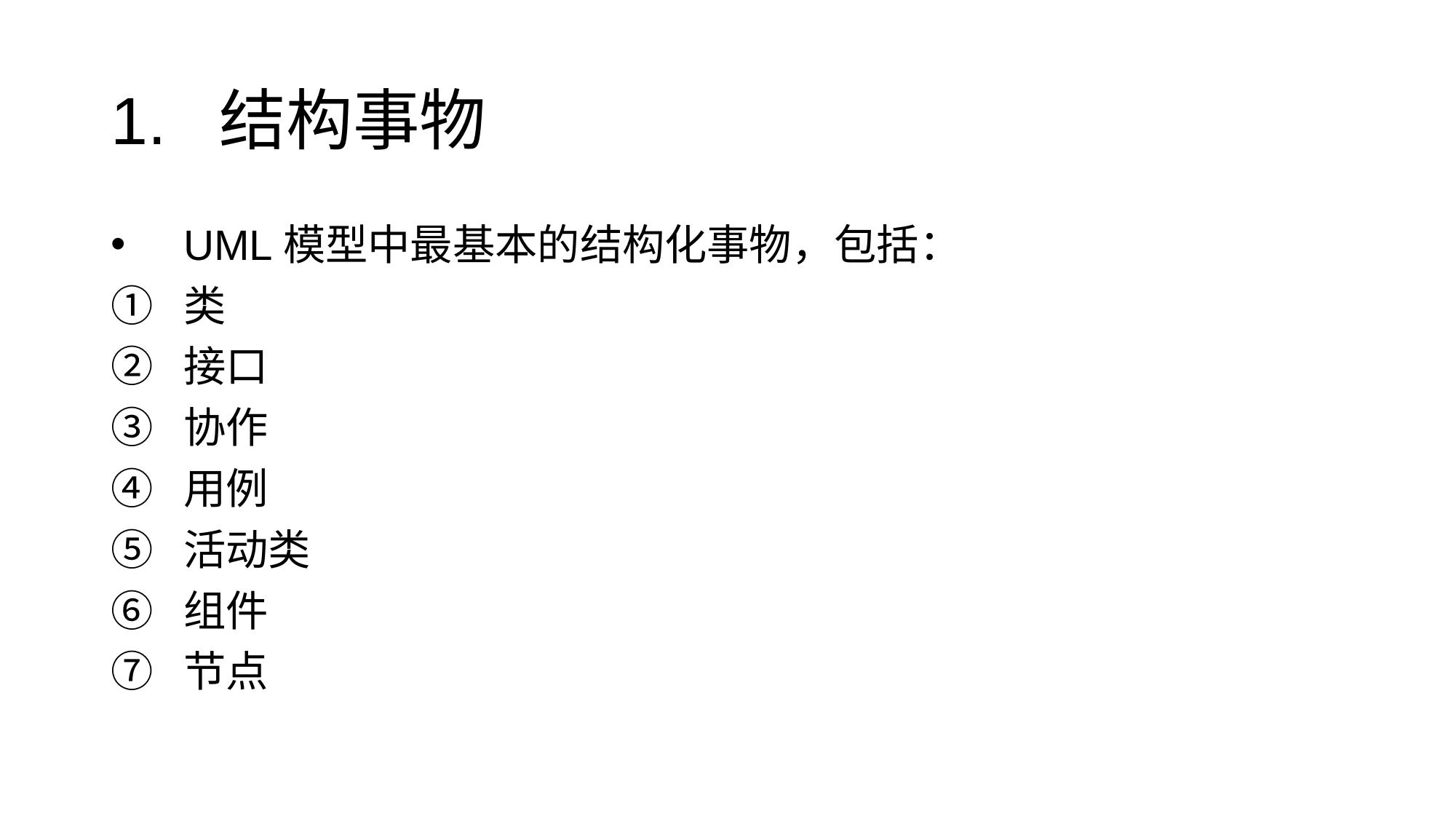

# 1.  结构事物
UML模型中最基本的结构化事物，包括：
类
接口
协作
用例
活动类
组件
节点